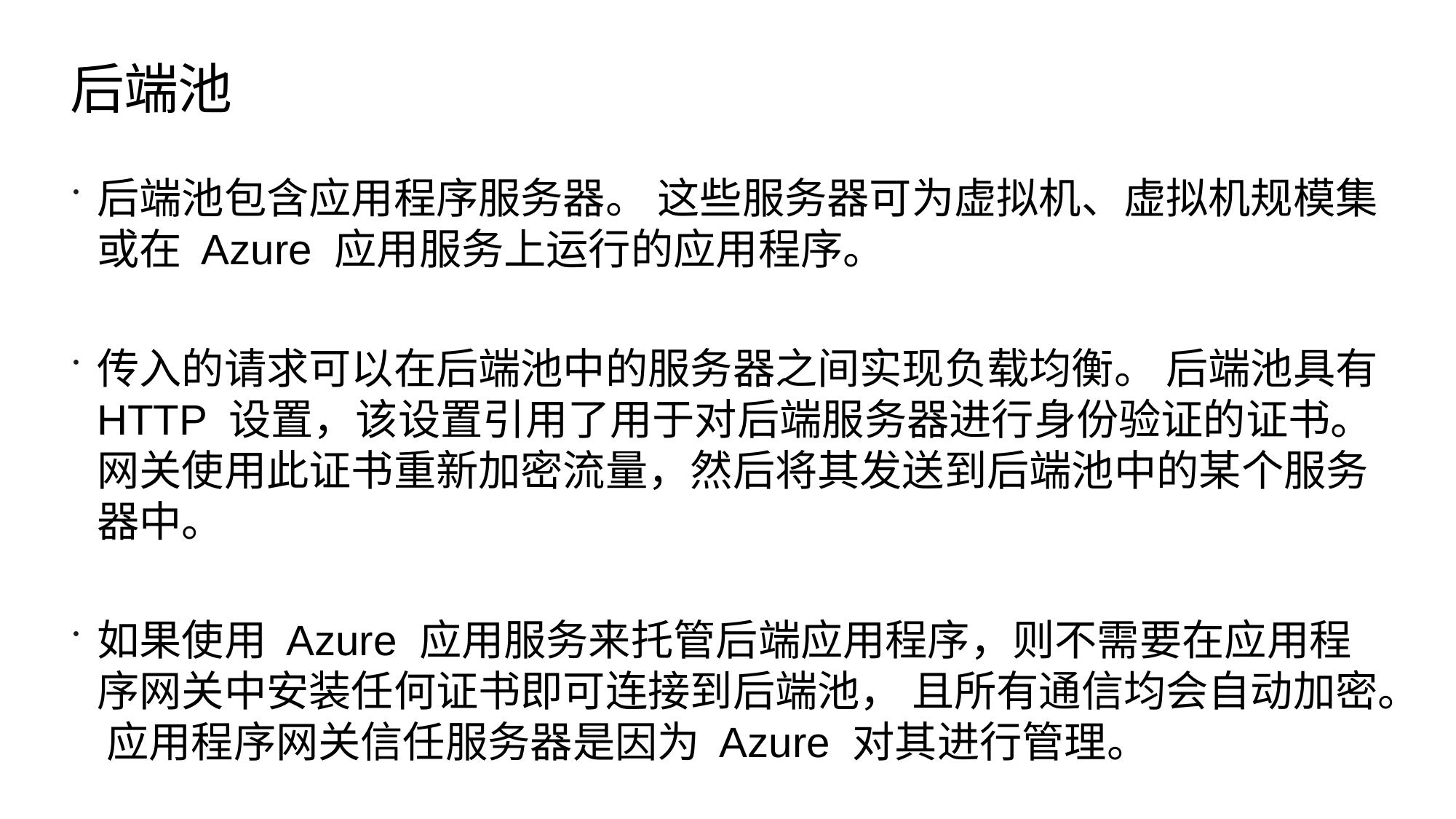

# 后端池
后端池包含应用程序服务器。 这些服务器可为虚拟机、虚拟机规模集或在 Azure 应用服务上运行的应用程序。

传入的请求可以在后端池中的服务器之间实现负载均衡。 后端池具有 HTTP 设置，该设置引用了用于对后端服务器进行身份验证的证书。 网关使用此证书重新加密流量，然后将其发送到后端池中的某个服务器中。

如果使用 Azure 应用服务来托管后端应用程序，则不需要在应用程序网关中安装任何证书即可连接到后端池， 且所有通信均会自动加密。 应用程序网关信任服务器是因为 Azure 对其进行管理。